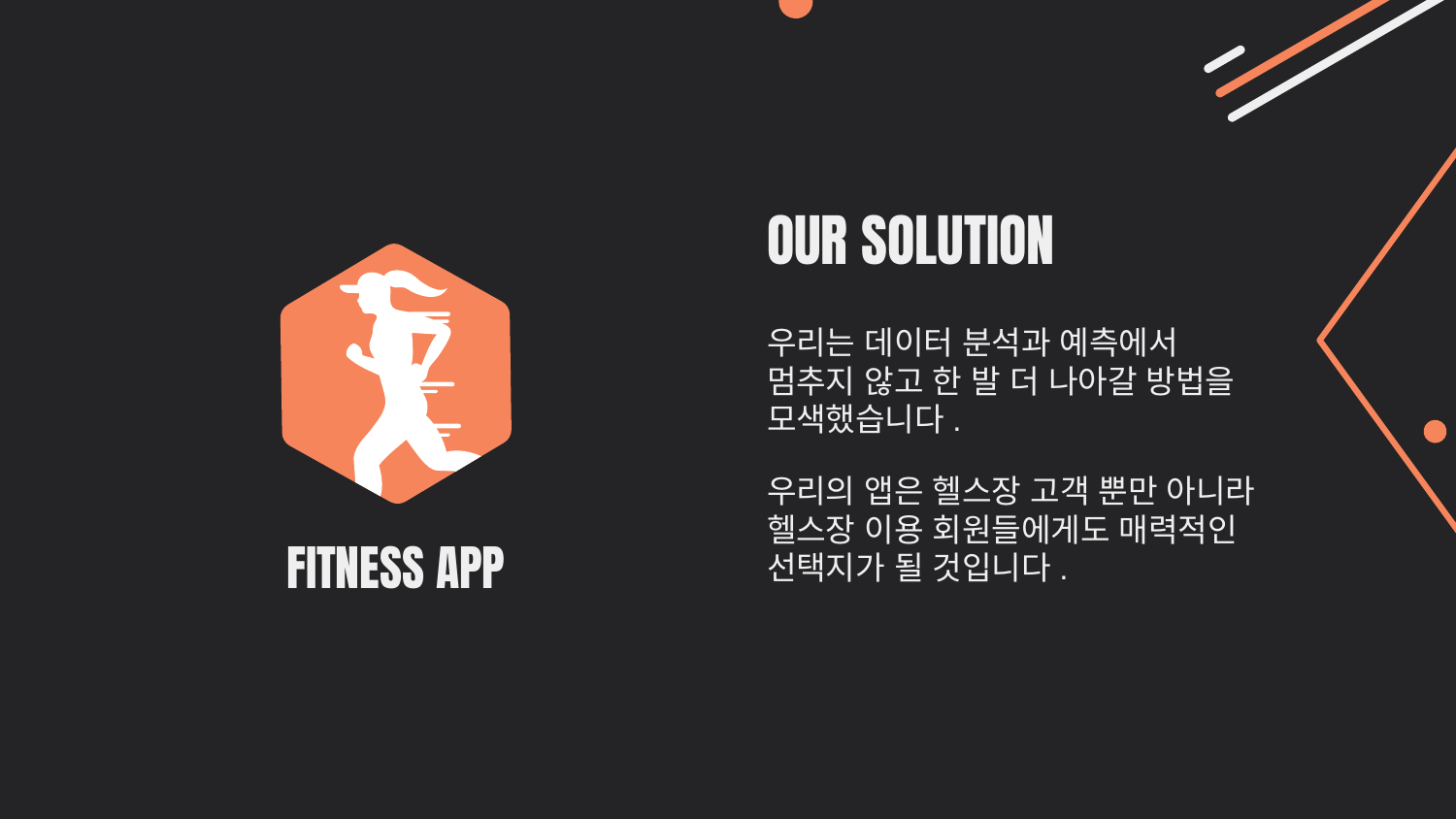

# OUR SOLUTION

우리는 데이터 분석과 예측에서 멈추지 않고 한 발 더 나아갈 방법을 모색했습니다.
우리의 앱은 헬스장 고객 뿐만 아니라 헬스장 이용 회원들에게도 매력적인 선택지가 될 것입니다.
FITNESS APP